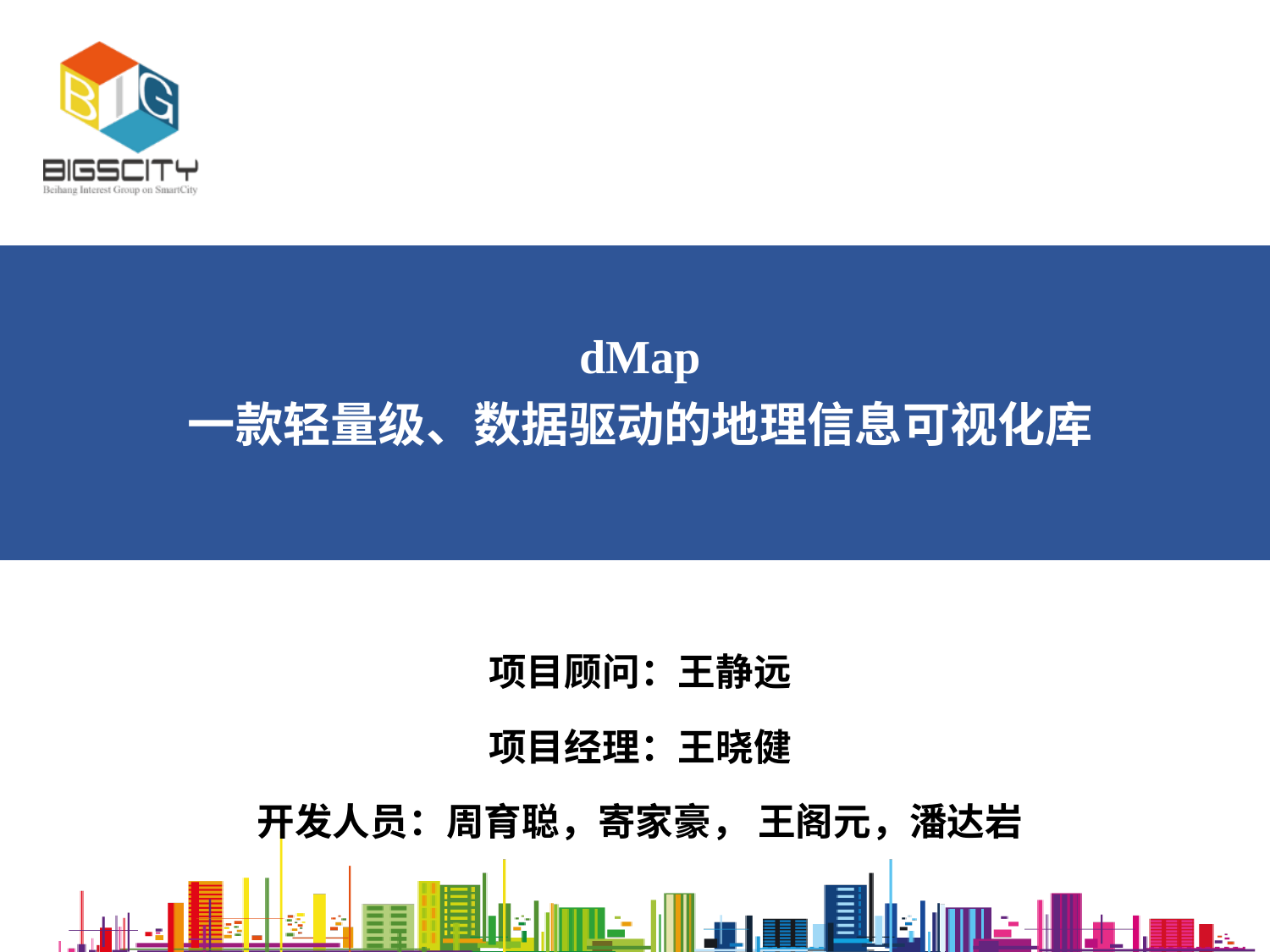

# dMap 一款轻量级、数据驱动的地理信息可视化库
项目顾问：王静远
项目经理：王晓健
开发人员：周育聪，寄家豪， 王阁元，潘达岩